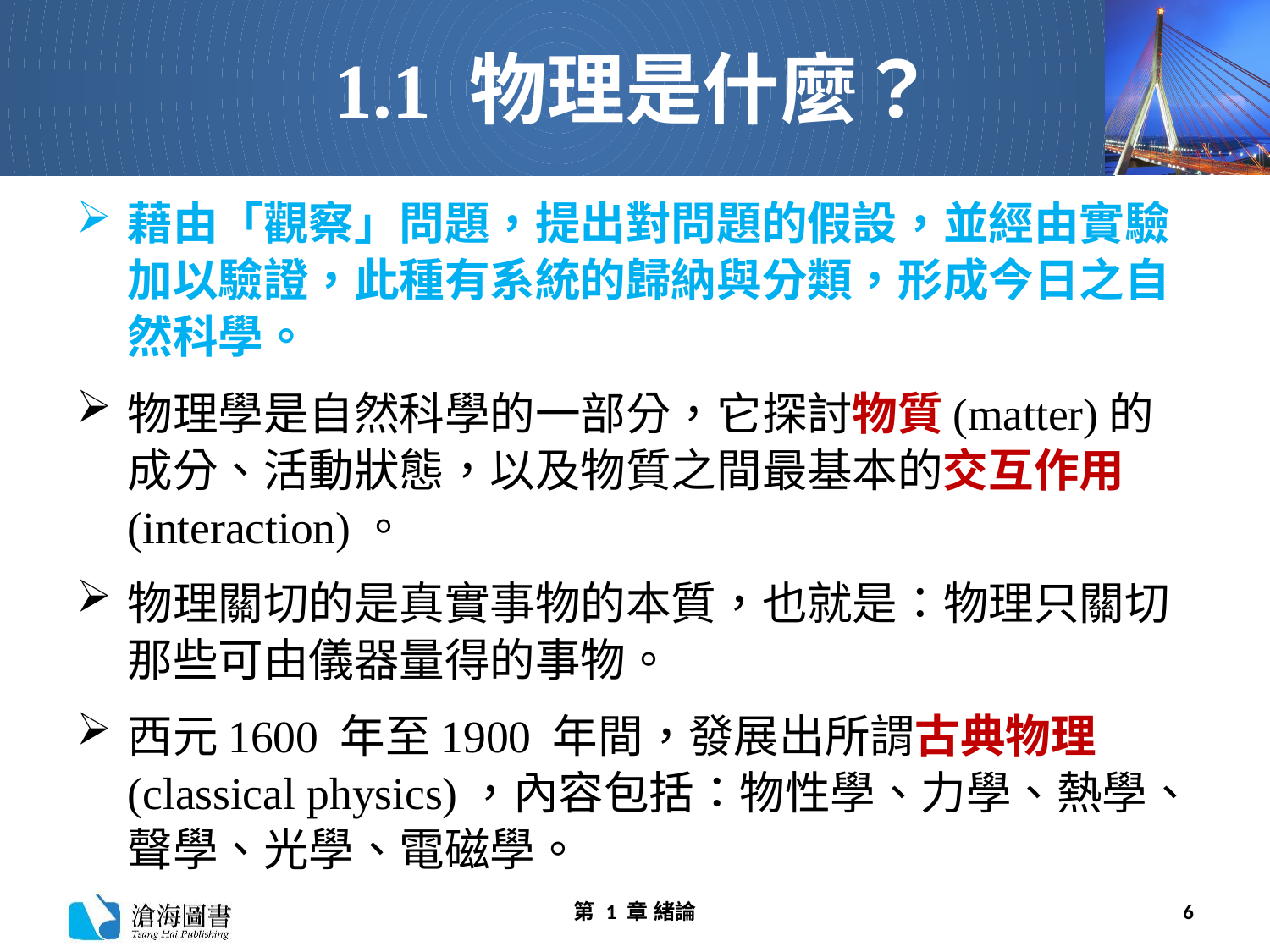

# 1.1 物理是什麼？
藉由「觀察」問題，提出對問題的假設，並經由實驗加以驗證，此種有系統的歸納與分類，形成今日之自然科學。
物理學是自然科學的一部分，它探討物質(matter)的成分、活動狀態，以及物質之間最基本的交互作用(interaction)。
物理關切的是真實事物的本質，也就是：物理只關切那些可由儀器量得的事物。
西元1600 年至1900 年間，發展出所謂古典物理(classical physics)，內容包括：物性學、力學、熱學、聲學、光學、電磁學。
第 1 章 緒論
6